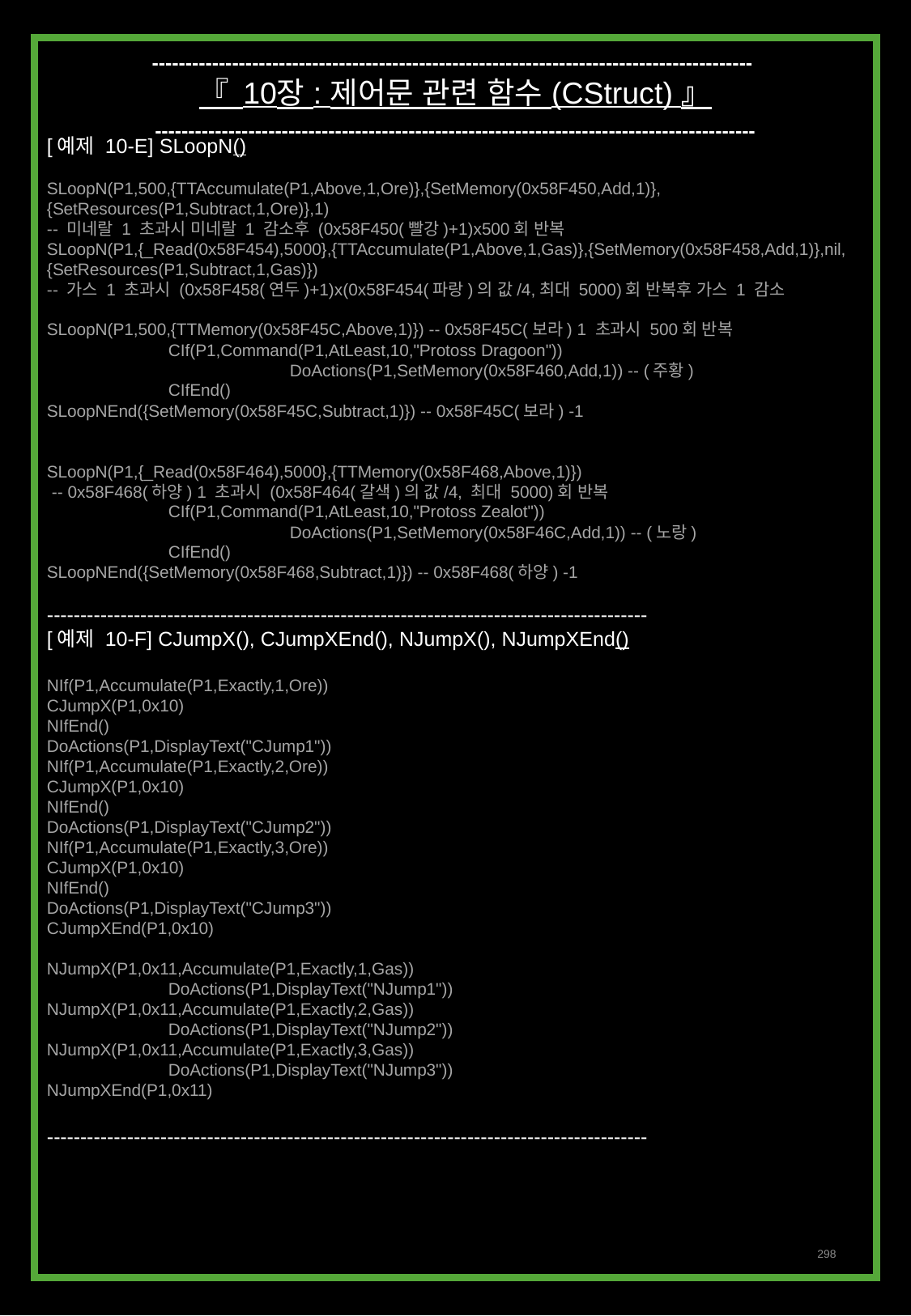

------------------------------------------------------------------------------------------
『  10장 : 제어문 관련 함수 (CStruct) 』
------------------------------------------------------------------------------------------
[예제 10-E] SLoopN()

SLoopN(P1,500,{TTAccumulate(P1,Above,1,Ore)},{SetMemory(0x58F450,Add,1)},
{SetResources(P1,Subtract,1,Ore)},1)
-- 미네랄 1 초과시 미네랄 1 감소후 (0x58F450(빨강)+1)x500회 반복
SLoopN(P1,{_Read(0x58F454),5000},{TTAccumulate(P1,Above,1,Gas)},{SetMemory(0x58F458,Add,1)},nil,
{SetResources(P1,Subtract,1,Gas)})
-- 가스 1 초과시 (0x58F458(연두)+1)x(0x58F454(파랑)의 값/4,최대 5000)회 반복후 가스 1 감소

SLoopN(P1,500,{TTMemory(0x58F45C,Above,1)}) -- 0x58F45C(보라) 1 초과시 500회 반복
	CIf(P1,Command(P1,AtLeast,10,"Protoss Dragoon"))
		DoActions(P1,SetMemory(0x58F460,Add,1)) -- (주황)
	CIfEnd()
SLoopNEnd({SetMemory(0x58F45C,Subtract,1)}) -- 0x58F45C(보라) -1

SLoopN(P1,{_Read(0x58F464),5000},{TTMemory(0x58F468,Above,1)})
 -- 0x58F468(하양) 1 초과시 (0x58F464(갈색)의 값/4, 최대 5000)회 반복
	CIf(P1,Command(P1,AtLeast,10,"Protoss Zealot"))
		DoActions(P1,SetMemory(0x58F46C,Add,1)) -- (노랑)
	CIfEnd()
SLoopNEnd({SetMemory(0x58F468,Subtract,1)}) -- 0x58F468(하양) -1

------------------------------------------------------------------------------------------
[예제 10-F] CJumpX(), CJumpXEnd(), NJumpX(), NJumpXEnd()

NIf(P1,Accumulate(P1,Exactly,1,Ore))
CJumpX(P1,0x10)
NIfEnd()
DoActions(P1,DisplayText("CJump1"))
NIf(P1,Accumulate(P1,Exactly,2,Ore))
CJumpX(P1,0x10)
NIfEnd()
DoActions(P1,DisplayText("CJump2"))
NIf(P1,Accumulate(P1,Exactly,3,Ore))
CJumpX(P1,0x10)
NIfEnd()
DoActions(P1,DisplayText("CJump3"))
CJumpXEnd(P1,0x10)

NJumpX(P1,0x11,Accumulate(P1,Exactly,1,Gas))
	DoActions(P1,DisplayText("NJump1"))
NJumpX(P1,0x11,Accumulate(P1,Exactly,2,Gas))
	DoActions(P1,DisplayText("NJump2"))
NJumpX(P1,0x11,Accumulate(P1,Exactly,3,Gas))
	DoActions(P1,DisplayText("NJump3"))
NJumpXEnd(P1,0x11)

------------------------------------------------------------------------------------------
298